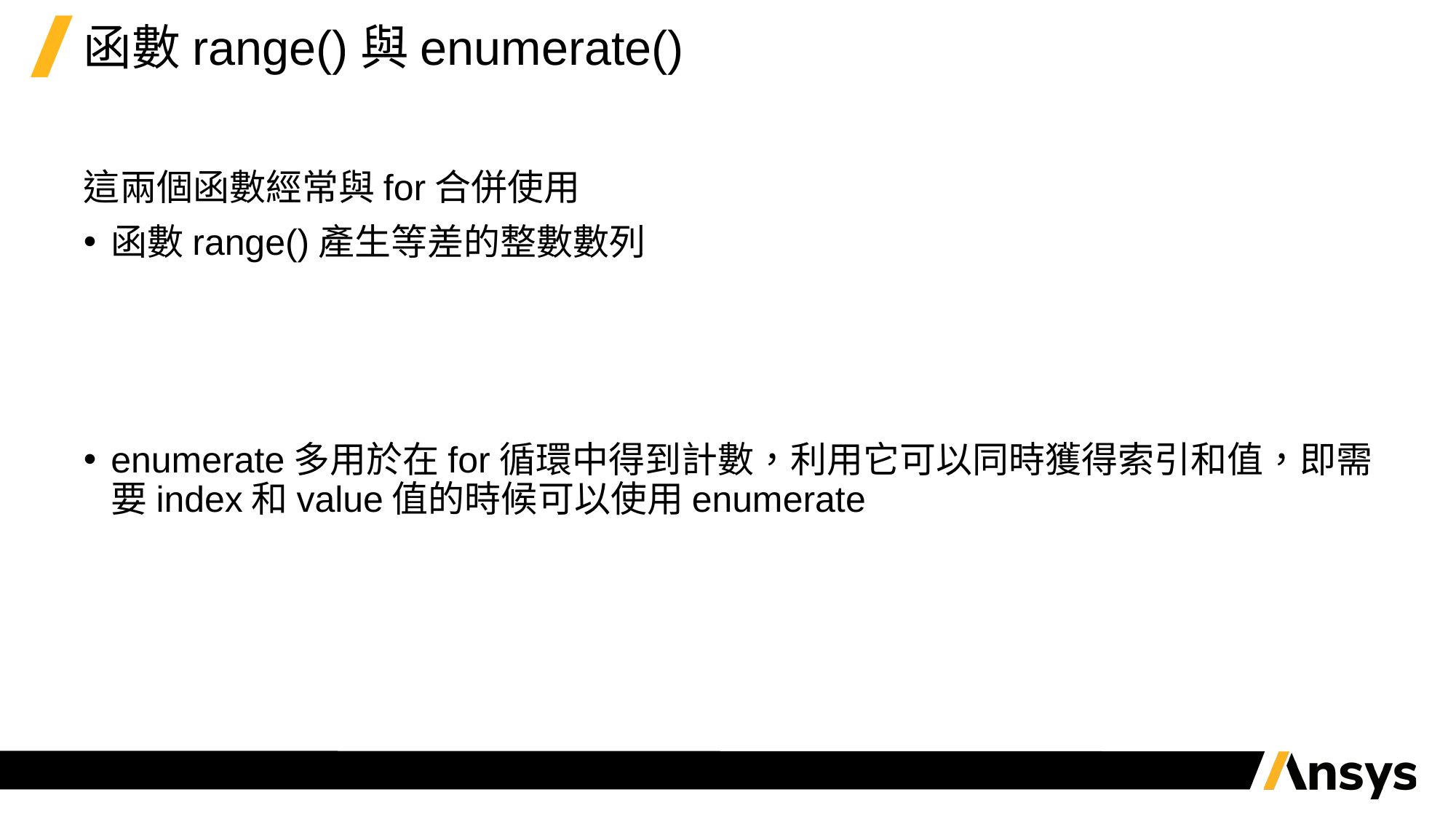

# 函數range()與enumerate()
這兩個函數經常與for合併使用
函數range()產生等差的整數數列

enumerate多用於在for循環中得到計數，利用它可以同時獲得索引和值，即需要index和value值的時候可以使用enumerate